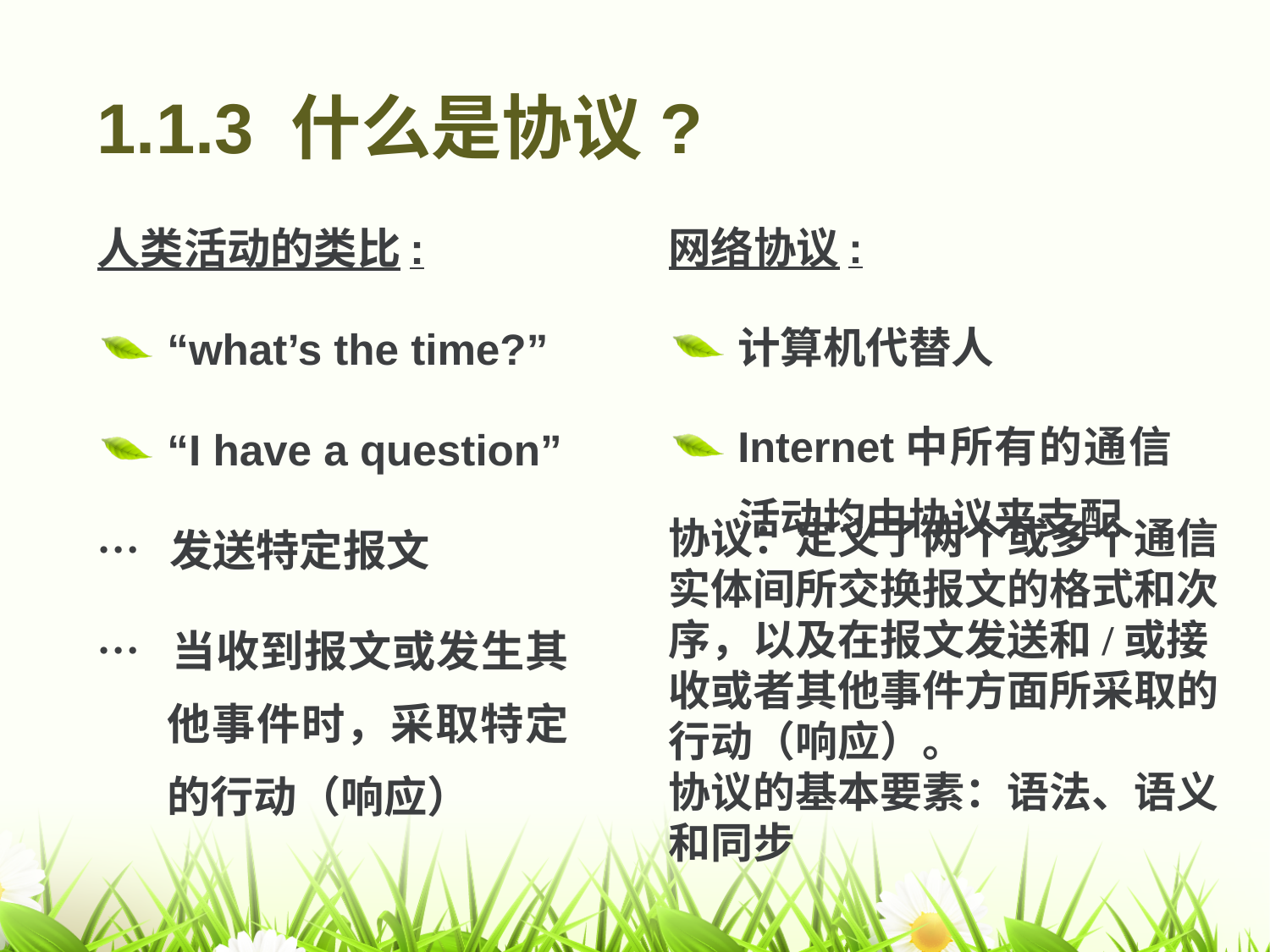

# 1.1.3 什么是协议?
人类活动的类比:
“what’s the time?”
“I have a question”
…  发送特定报文
…  当收到报文或发生其他事件时，采取特定的行动（响应）
网络协议:
计算机代替人
Internet中所有的通信活动均由协议来支配
协议：定义了两个或多个通信实体间所交换报文的格式和次序，以及在报文发送和/或接收或者其他事件方面所采取的行动（响应）。
协议的基本要素：语法、语义和同步